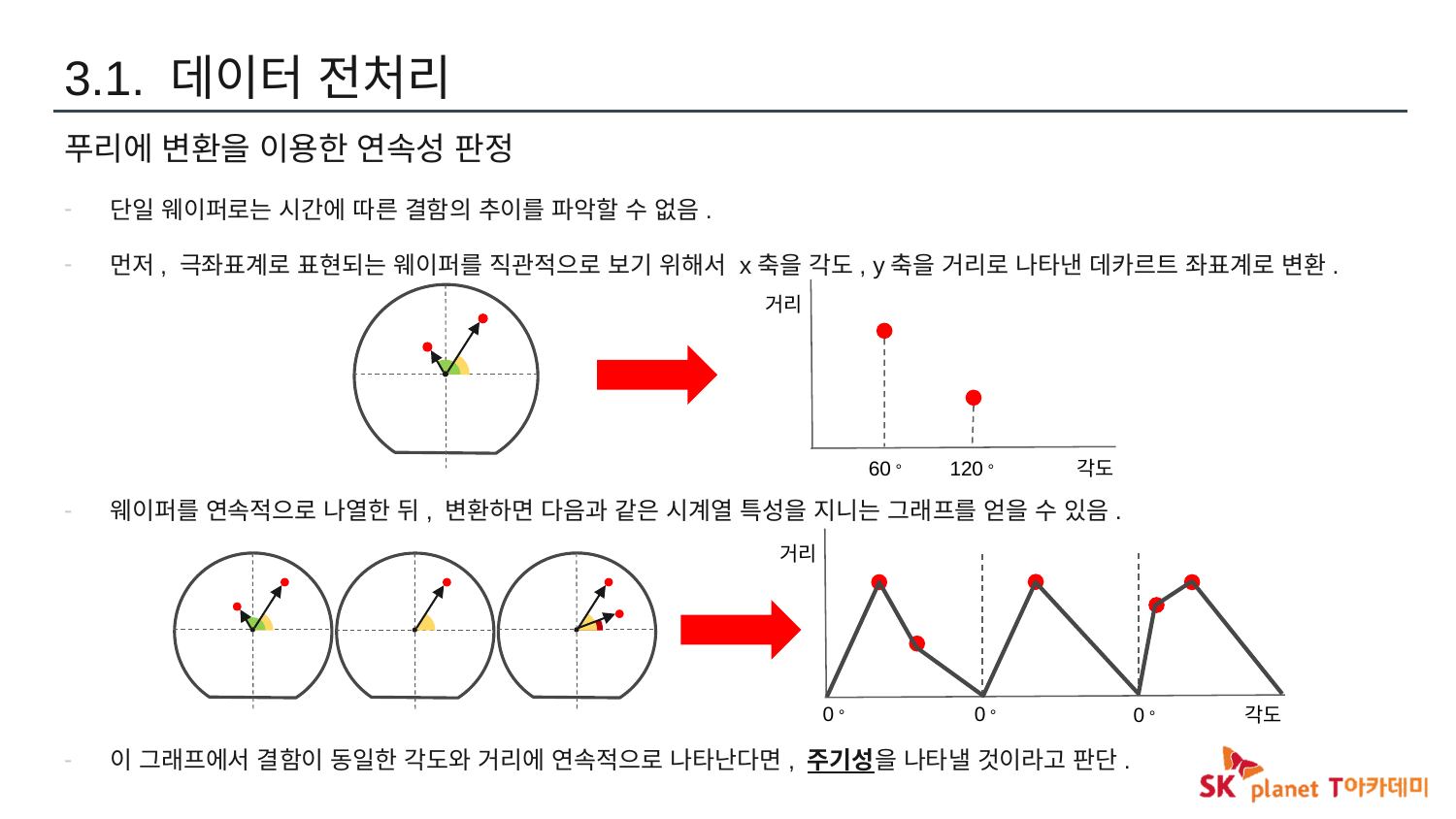

# 3.1. 데이터 전처리
푸리에 변환을 이용한 연속성 판정
단일 웨이퍼로는 시간에 따른 결함의 추이를 파악할 수 없음.
먼저, 극좌표계로 표현되는 웨이퍼를 직관적으로 보기 위해서 x축을 각도, y축을 거리로 나타낸 데카르트 좌표계로 변환.

웨이퍼를 연속적으로 나열한 뒤, 변환하면 다음과 같은 시계열 특성을 지니는 그래프를 얻을 수 있음.

이 그래프에서 결함이 동일한 각도와 거리에 연속적으로 나타난다면, 주기성을 나타낼 것이라고 판단.
거리

120 °
60 °
각도
거리

0 °
0 °
각도
0 °